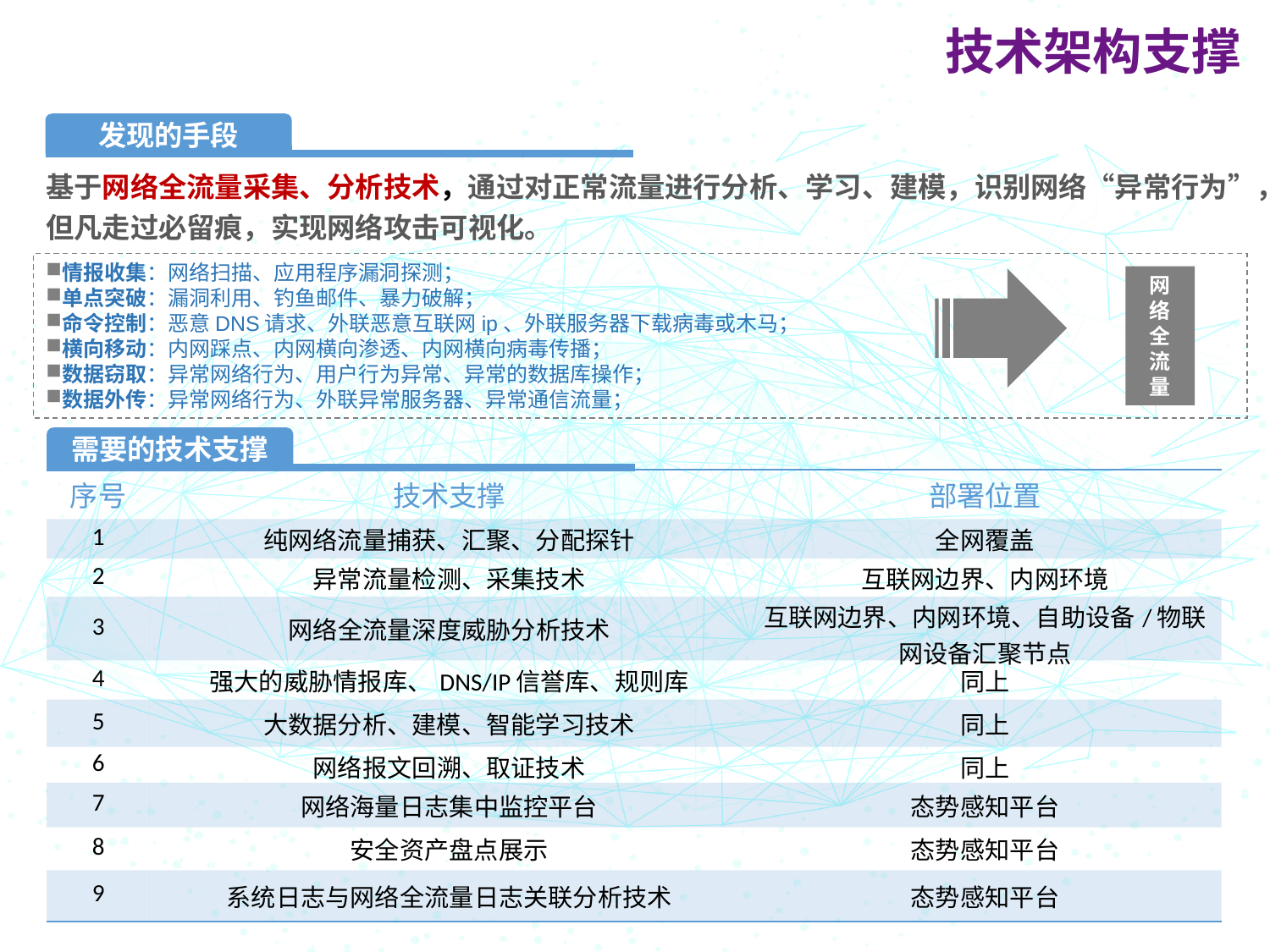

技术架构支撑
发现的手段

基于网络全流量采集、分析技术，通过对正常流量进行分析、学习、建模，识别网络“异常行为”，但凡走过必留痕，实现网络攻击可视化。
情报收集：网络扫描、应用程序漏洞探测；
单点突破：漏洞利用、钓鱼邮件、暴力破解；
命令控制：恶意DNS请求、外联恶意互联网ip、外联服务器下载病毒或木马；
横向移动：内网踩点、内网横向渗透、内网横向病毒传播；
数据窃取：异常网络行为、用户行为异常、异常的数据库操作；
数据外传：异常网络行为、外联异常服务器、异常通信流量；
网
络
全
流
量

需要的技术支撑

| 序号 | 技术支撑 | 部署位置 |
| --- | --- | --- |
| 1 | 纯网络流量捕获、汇聚、分配探针 | 全网覆盖 |
| 2 | 异常流量检测、采集技术 | 互联网边界、内网环境 |
| 3 | 网络全流量深度威胁分析技术 | 互联网边界、内网环境、自助设备/物联网设备汇聚节点 |
| 4 | 强大的威胁情报库、DNS/IP信誉库、规则库 | 同上 |
| 5 | 大数据分析、建模、智能学习技术 | 同上 |
| 6 | 网络报文回溯、取证技术 | 同上 |
| 7 | 网络海量日志集中监控平台 | 态势感知平台 |
| 8 | 安全资产盘点展示 | 态势感知平台 |
| 9 | 系统日志与网络全流量日志关联分析技术 | 态势感知平台 |